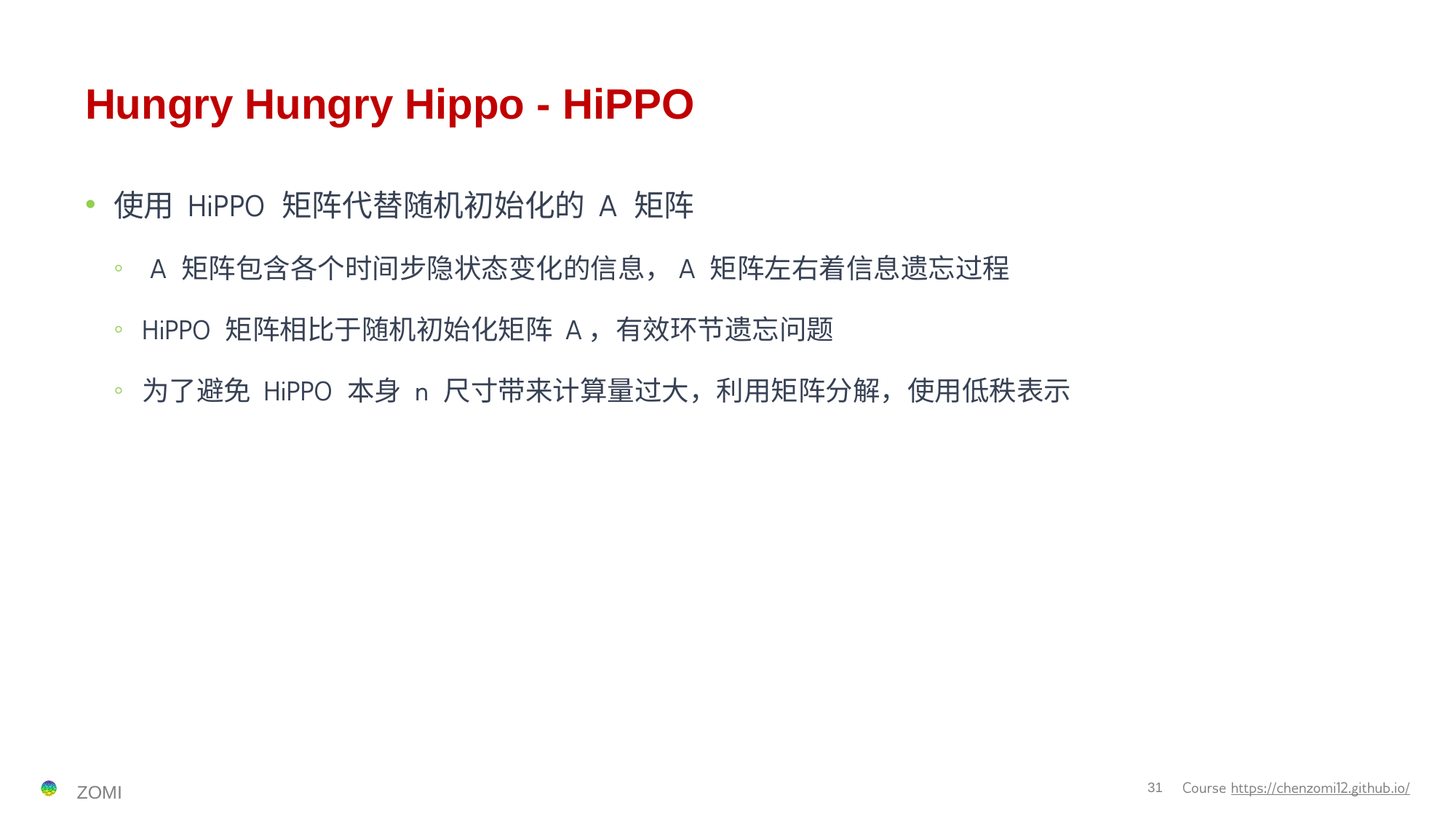

# Hungry Hungry Hippo - HiPPO
使用 HiPPO 矩阵代替随机初始化的 A 矩阵
 A 矩阵包含各个时间步隐状态变化的信息，A 矩阵左右着信息遗忘过程
HiPPO 矩阵相比于随机初始化矩阵 A，有效环节遗忘问题
为了避免 HiPPO 本身 n 尺寸带来计算量过大，利用矩阵分解，使用低秩表示